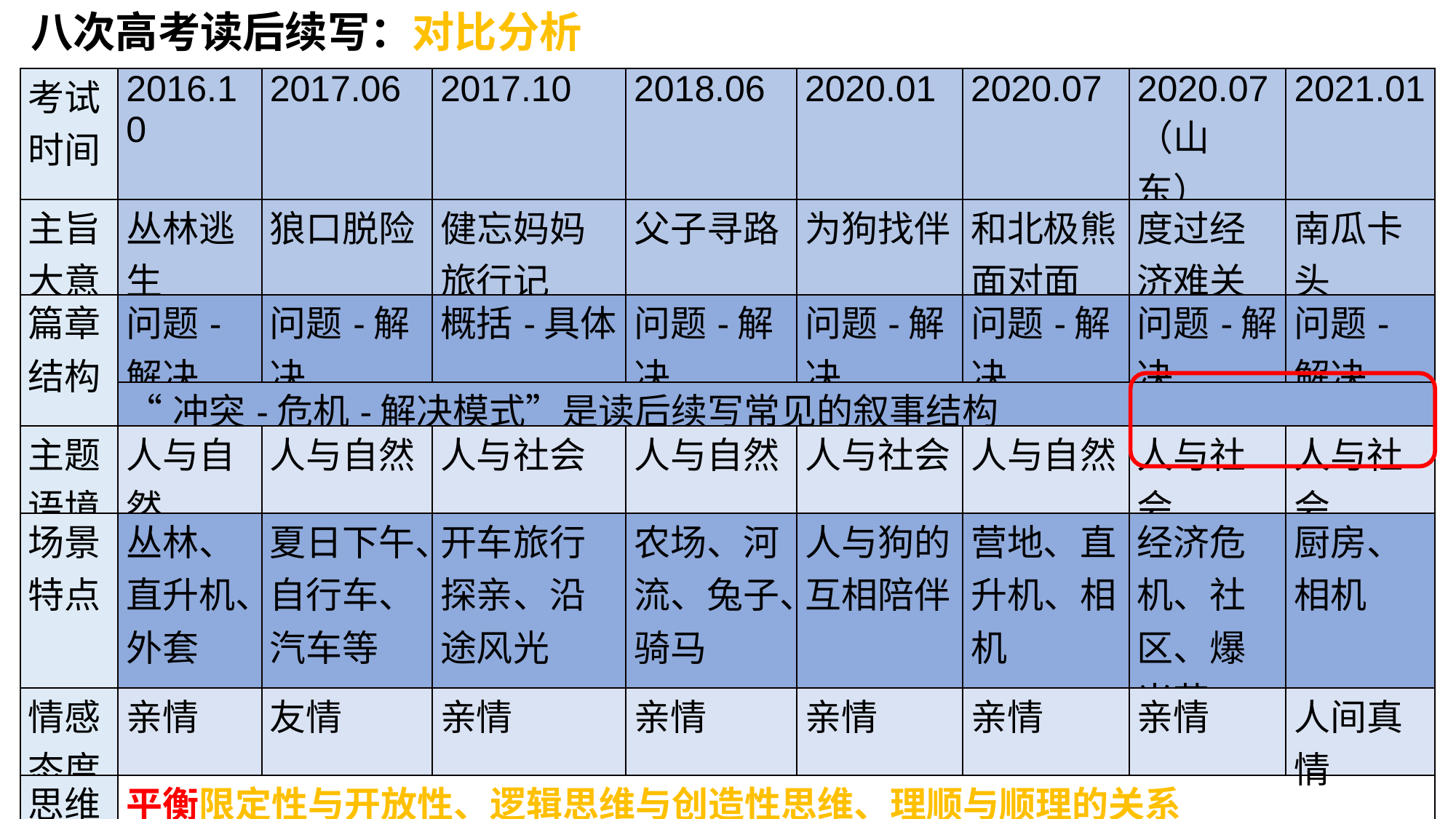

八次高考读后续写：对比分析
| 考试时间 | 2016.10 | 2017.06 | 2017.10 | 2018.06 | 2020.01 | 2020.07 | 2020.07（山东） | 2021.01 |
| --- | --- | --- | --- | --- | --- | --- | --- | --- |
| 主旨大意 | 丛林逃生 | 狼口脱险 | 健忘妈妈旅行记 | 父子寻路 | 为狗找伴 | 和北极熊面对面 | 度过经济难关 | 南瓜卡头 |
| 篇章结构 | 问题-解决 | 问题-解决 | 概括-具体 | 问题-解决 | 问题-解决 | 问题-解决 | 问题-解决 | 问题-解决 |
|  | “冲突-危机-解决模式”是读后续写常见的叙事结构 |  |  |  |  |  |  |  |
| 主题语境 | 人与自然 | 人与自然 | 人与社会 | 人与自然 | 人与社会 | 人与自然 | 人与社会 | 人与社会 |
| 场景特点 | 丛林、直升机、外套 | 夏日下午、自行车、汽车等 | 开车旅行探亲、沿途风光 | 农场、河流、兔子、骑马 | 人与狗的互相陪伴 | 营地、直升机、相机 | 经济危机、社区、爆米花 | 厨房、相机 |
| 情感态度 | 亲情 | 友情 | 亲情 | 亲情 | 亲情 | 亲情 | 亲情 | 人间真情 |
| 思维特点 | 平衡限定性与开放性、逻辑思维与创造性思维、理顺与顺理的关系 |  |  |  |  |  |  |  |